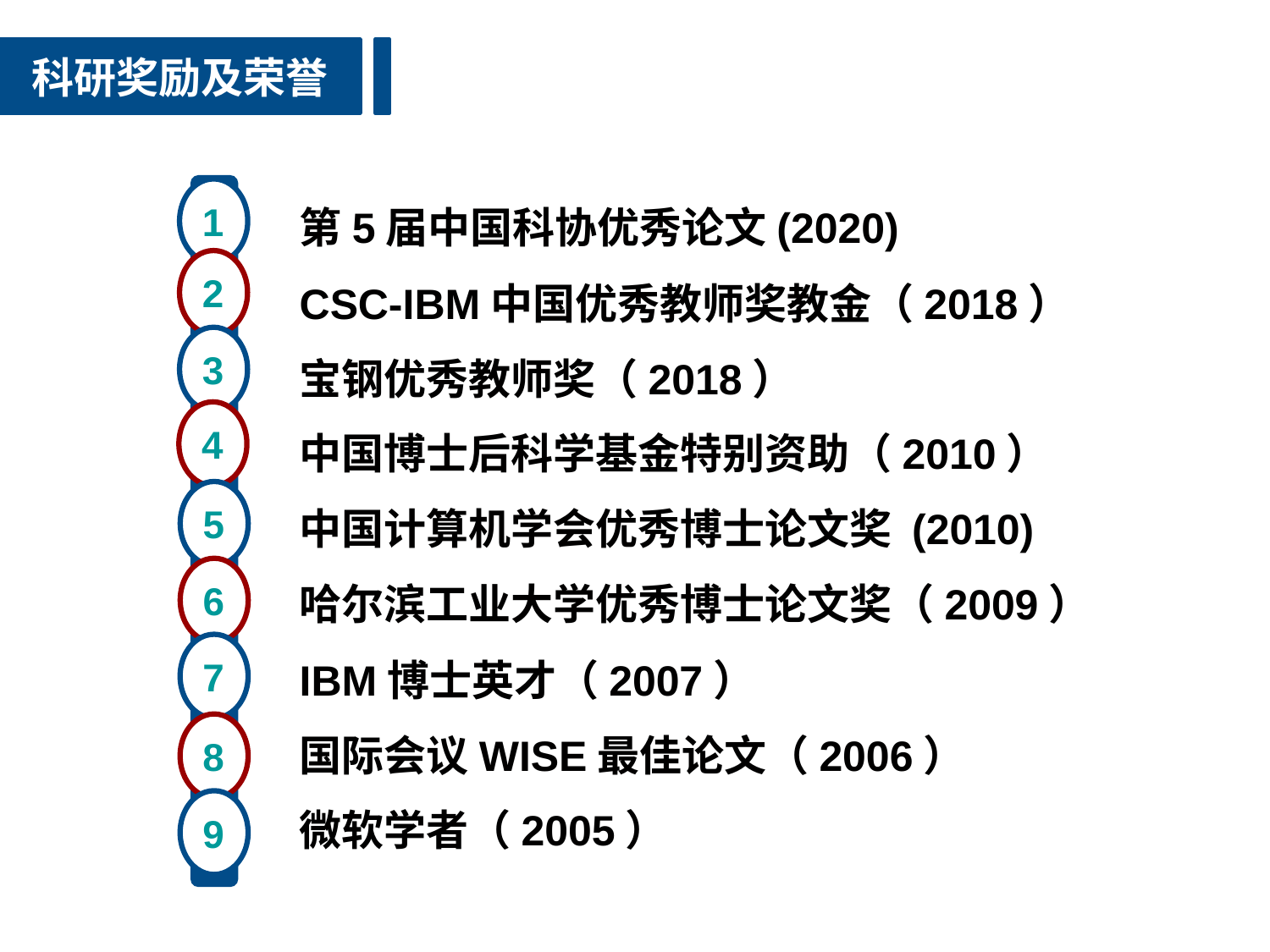

科研奖励及荣誉

第5届中国科协优秀论文(2020)
CSC-IBM中国优秀教师奖教金（2018）
宝钢优秀教师奖（2018）
中国博士后科学基金特别资助（2010）
中国计算机学会优秀博士论文奖 (2010)
哈尔滨工业大学优秀博士论文奖（2009）
IBM博士英才（2007）
国际会议WISE最佳论文（2006）
微软学者（2005）

1
2
3
4
5
6
7
8
9